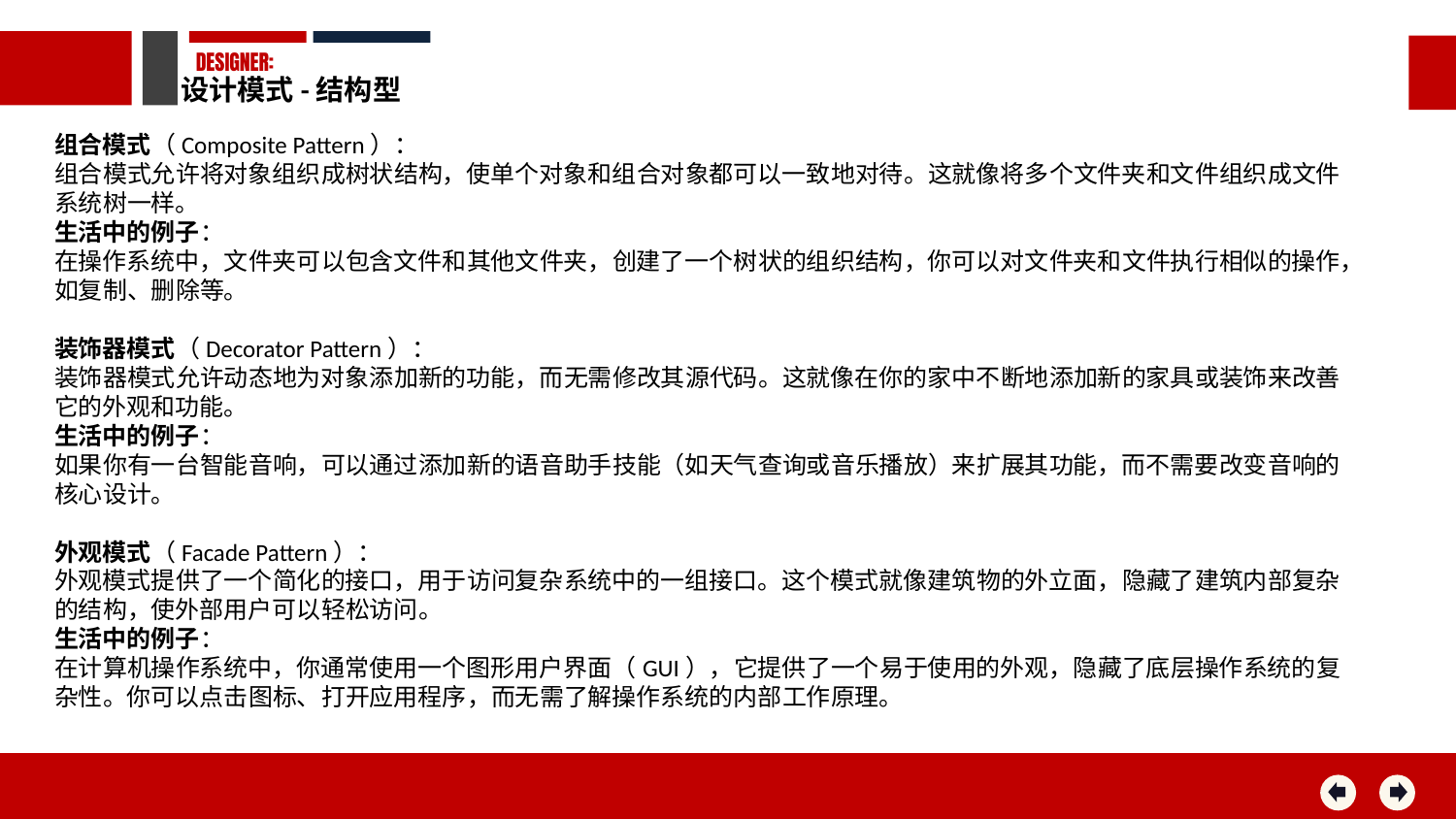

DESIGNER:
设计模式-结构型
组合模式（Composite Pattern）：
组合模式允许将对象组织成树状结构，使单个对象和组合对象都可以一致地对待。这就像将多个文件夹和文件组织成文件系统树一样。
生活中的例子：
在操作系统中，文件夹可以包含文件和其他文件夹，创建了一个树状的组织结构，你可以对文件夹和文件执行相似的操作，如复制、删除等。

装饰器模式（Decorator Pattern）：
装饰器模式允许动态地为对象添加新的功能，而无需修改其源代码。这就像在你的家中不断地添加新的家具或装饰来改善它的外观和功能。
生活中的例子：
如果你有一台智能音响，可以通过添加新的语音助手技能（如天气查询或音乐播放）来扩展其功能，而不需要改变音响的核心设计。

外观模式（Facade Pattern）：
外观模式提供了一个简化的接口，用于访问复杂系统中的一组接口。这个模式就像建筑物的外立面，隐藏了建筑内部复杂的结构，使外部用户可以轻松访问。
生活中的例子：
在计算机操作系统中，你通常使用一个图形用户界面（GUI），它提供了一个易于使用的外观，隐藏了底层操作系统的复杂性。你可以点击图标、打开应用程序，而无需了解操作系统的内部工作原理。